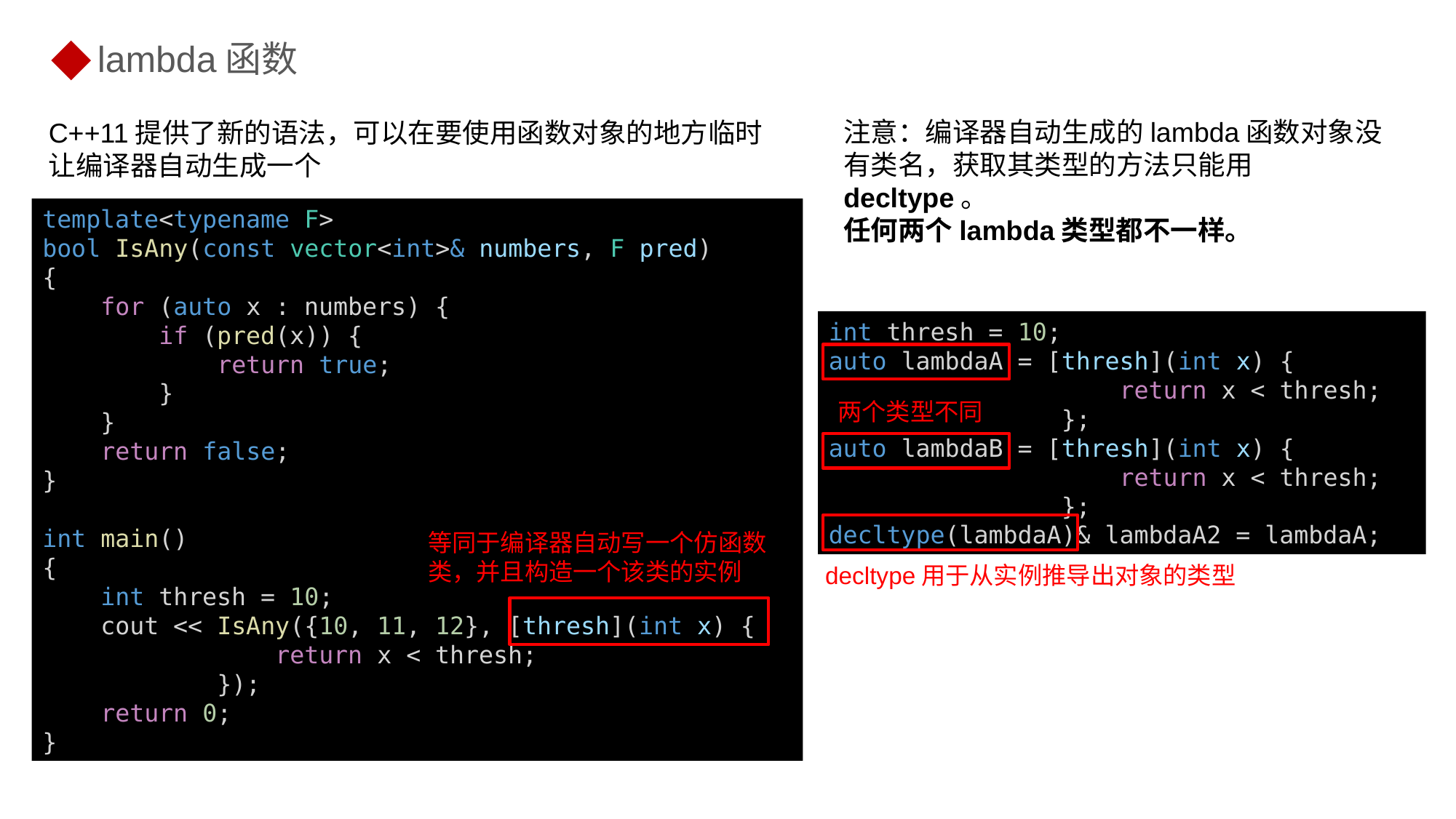

lambda函数

注意：编译器自动生成的lambda函数对象没有类名，获取其类型的方法只能用decltype。
任何两个lambda类型都不一样。
C++11提供了新的语法，可以在要使用函数对象的地方临时让编译器自动生成一个
template<typename F>
bool IsAny(const vector<int>& numbers, F pred)
{
    for (auto x : numbers) {
        if (pred(x)) {
            return true;
        }
    }
    return false;
}
int main()
{
    int thresh = 10;
    cout << IsAny({10, 11, 12}, [thresh](int x) {
                return x < thresh;
            });
    return 0;
}
int thresh = 10;
auto lambdaA = [thresh](int x) {
                    return x < thresh;
                };
auto lambdaB = [thresh](int x) {
                    return x < thresh;
                };
decltype(lambdaA)& lambdaA2 = lambdaA;

两个类型不同

等同于编译器自动写一个仿函数类，并且构造一个该类的实例
decltype用于从实例推导出对象的类型